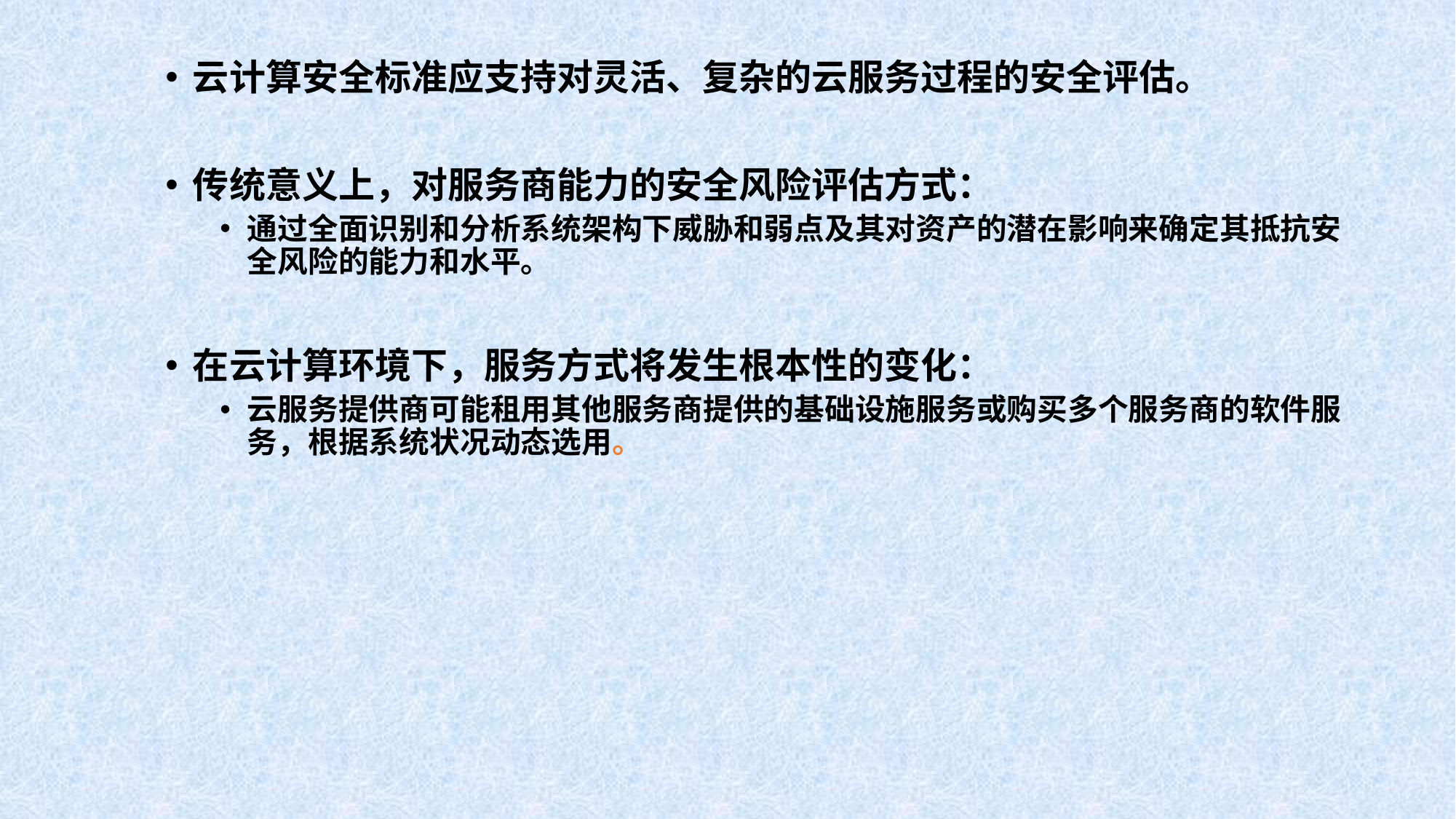

云计算安全标准应支持对灵活、复杂的云服务过程的安全评估。

传统意义上，对服务商能力的安全风险评估方式：
通过全面识别和分析系统架构下威胁和弱点及其对资产的潜在影响来确定其抵抗安全风险的能力和水平。

在云计算环境下，服务方式将发生根本性的变化：
云服务提供商可能租用其他服务商提供的基础设施服务或购买多个服务商的软件服务，根据系统状况动态选用。